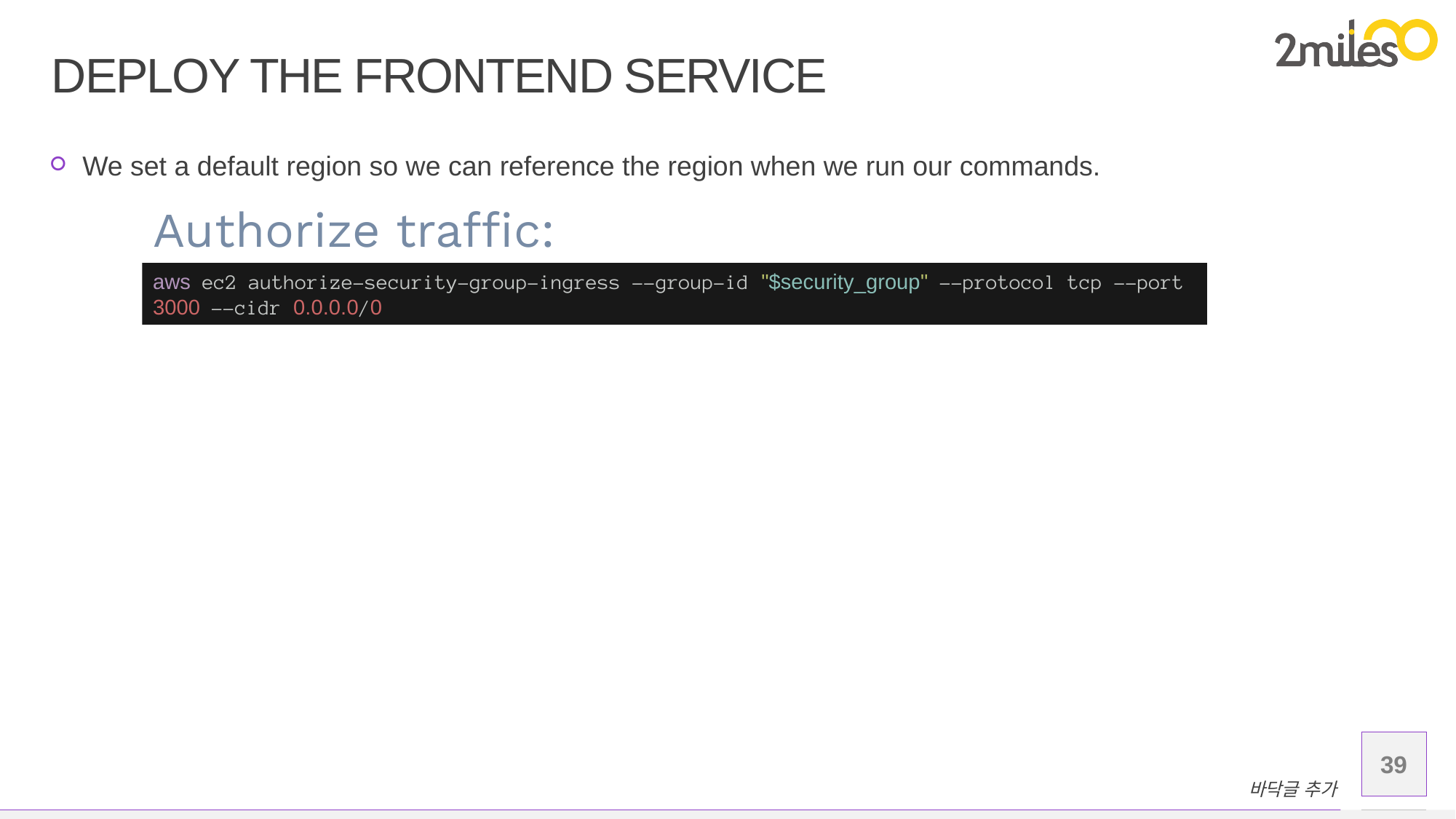

# Deploy the Frontend Service
We set a default region so we can reference the region when we run our commands.
Authorize traffic:
aws ec2 authorize-security-group-ingress --group-id "$security_group" --protocol tcp --port 3000 --cidr 0.0.0.0/0
39
바닥글 추가